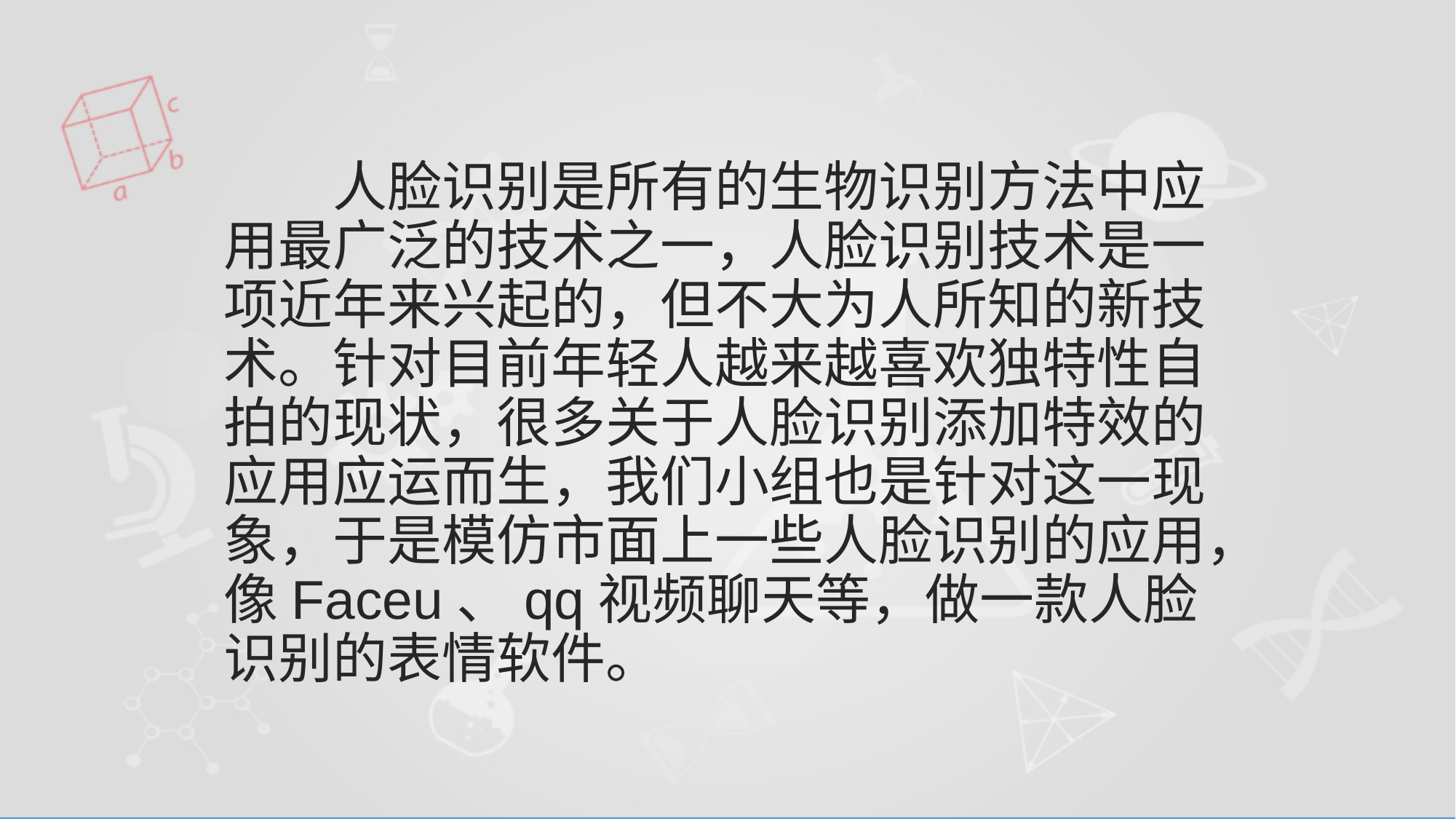

人脸识别是所有的生物识别方法中应用最广泛的技术之一，人脸识别技术是一项近年来兴起的，但不大为人所知的新技术。针对目前年轻人越来越喜欢独特性自拍的现状，很多关于人脸识别添加特效的应用应运而生，我们小组也是针对这一现象，于是模仿市面上一些人脸识别的应用，像Faceu、qq视频聊天等，做一款人脸识别的表情软件。